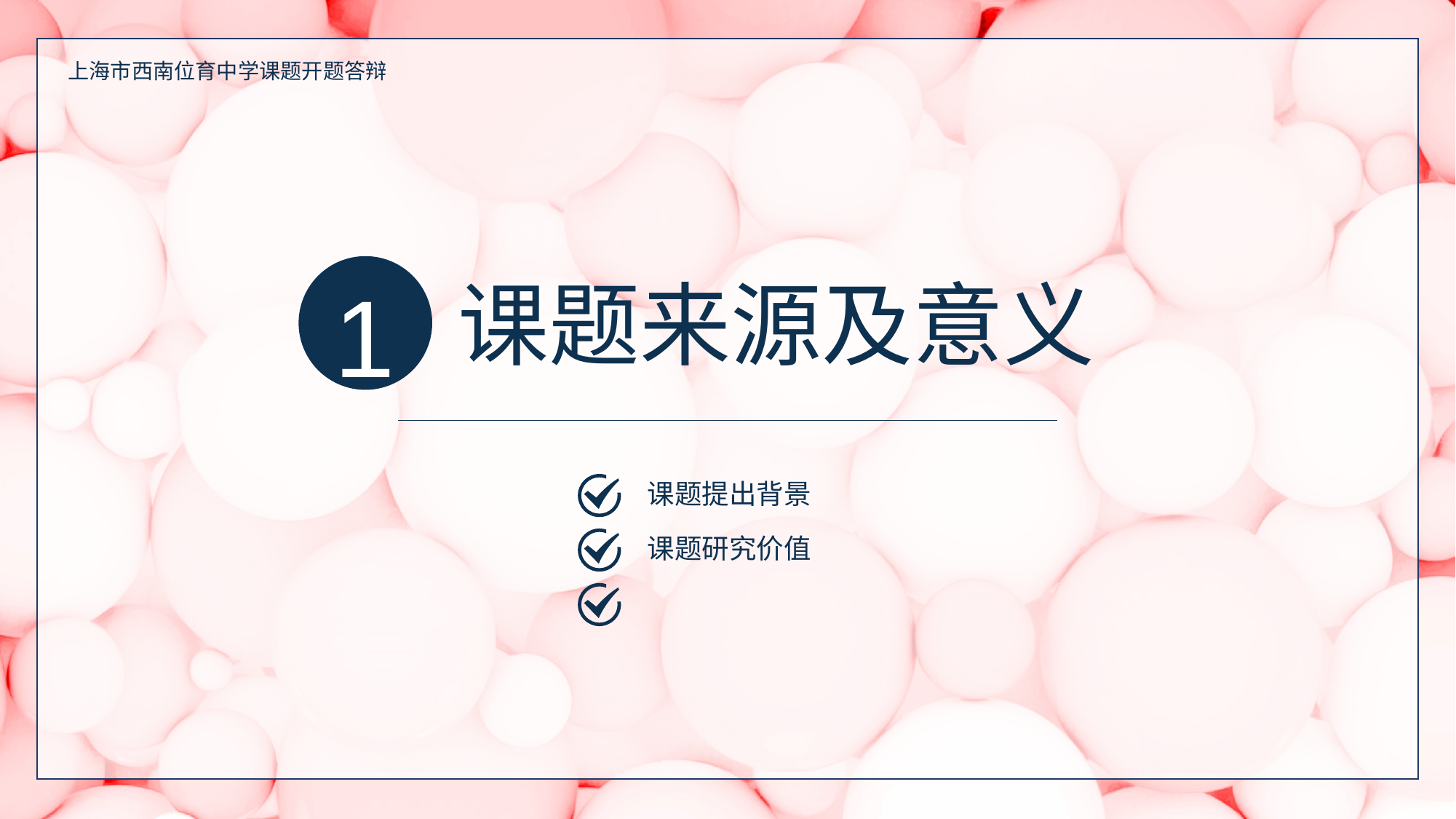

上海市西南位育中学课题开题答辩
课题来源及意义
1
课题提出背景
课题研究价值